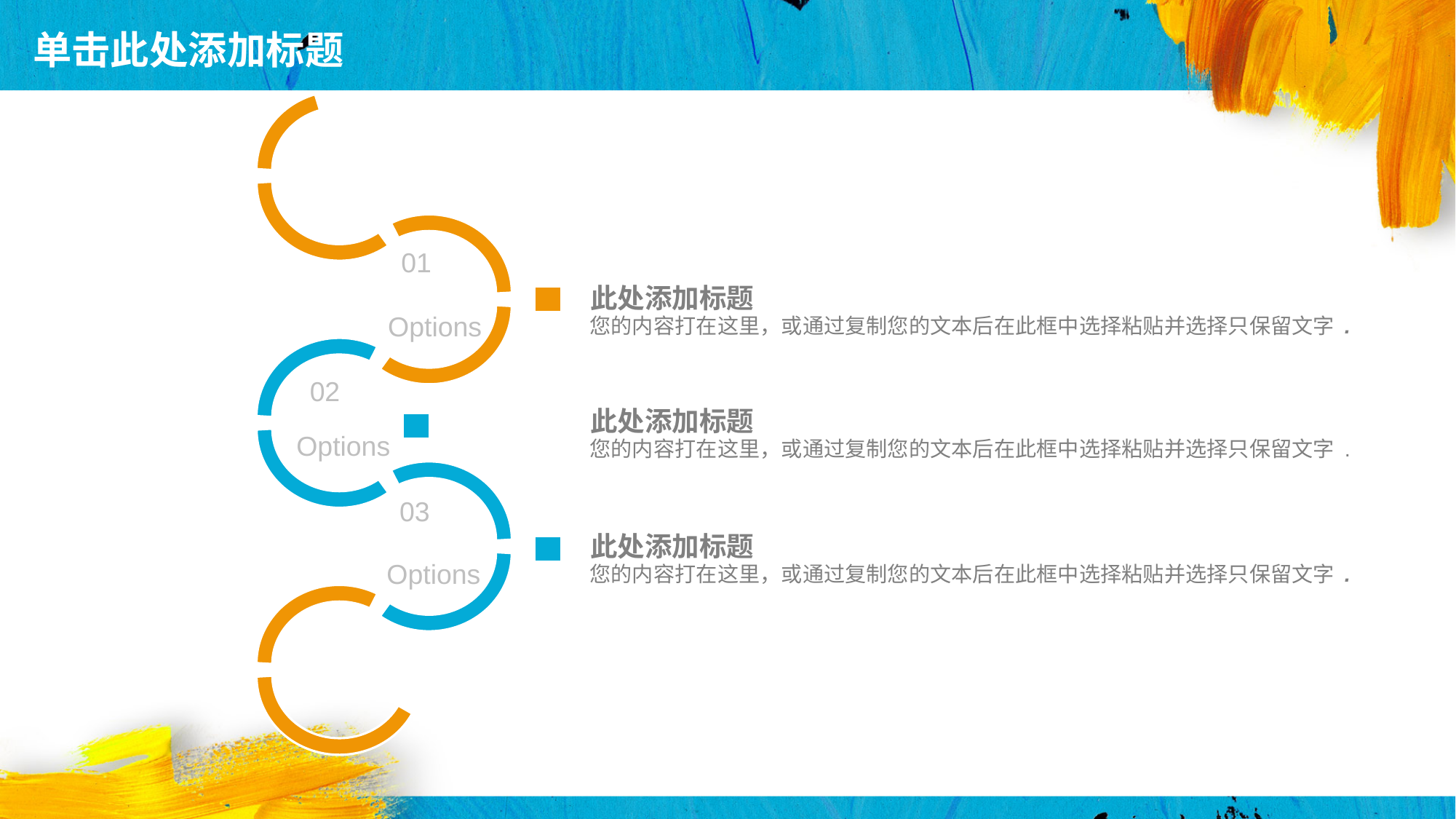

# 单击此处添加标题

01
Options
02

Options
03
Options
此处添加标题
您的内容打在这里，或通过复制您的文本后在此框中选择粘贴并选择只保留文字 .

此处添加标题
您的内容打在这里，或通过复制您的文本后在此框中选择粘贴并选择只保留文字 .
此处添加标题
您的内容打在这里，或通过复制您的文本后在此框中选择粘贴并选择只保留文字 .

21